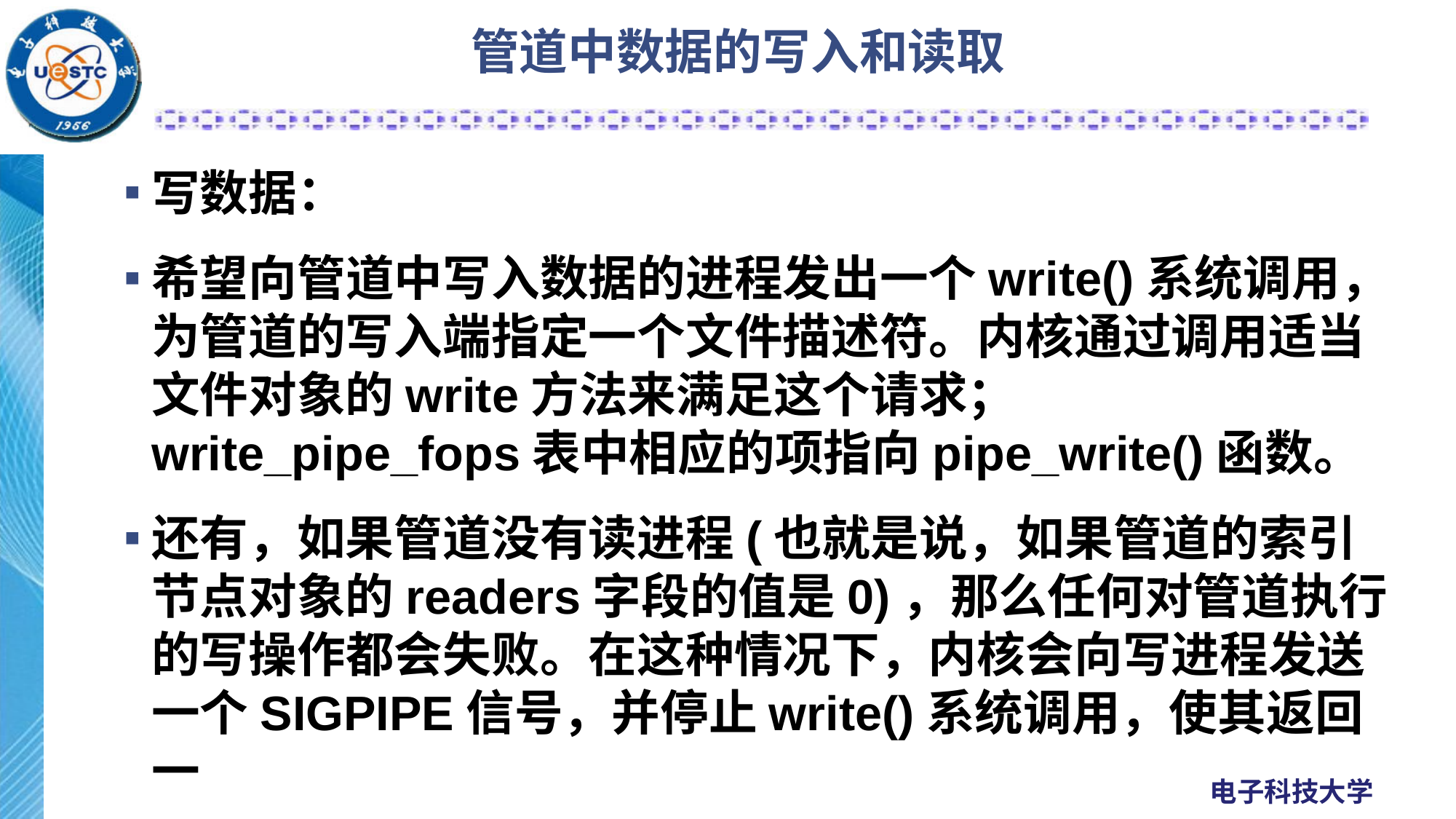

# 管道中数据的写入和读取
写数据：
希望向管道中写入数据的进程发出一个write()系统调用，为管道的写入端指定一个文件描述符。内核通过调用适当文件对象的write方法来满足这个请求；write_pipe_fops表中相应的项指向pipe_write()函数。
还有，如果管道没有读进程(也就是说，如果管道的索引节点对象的readers字段的值是0)，那么任何对管道执行的写操作都会失败。在这种情况下，内核会向写进程发送一个SIGPIPE信号，并停止write()系统调用，使其返回一